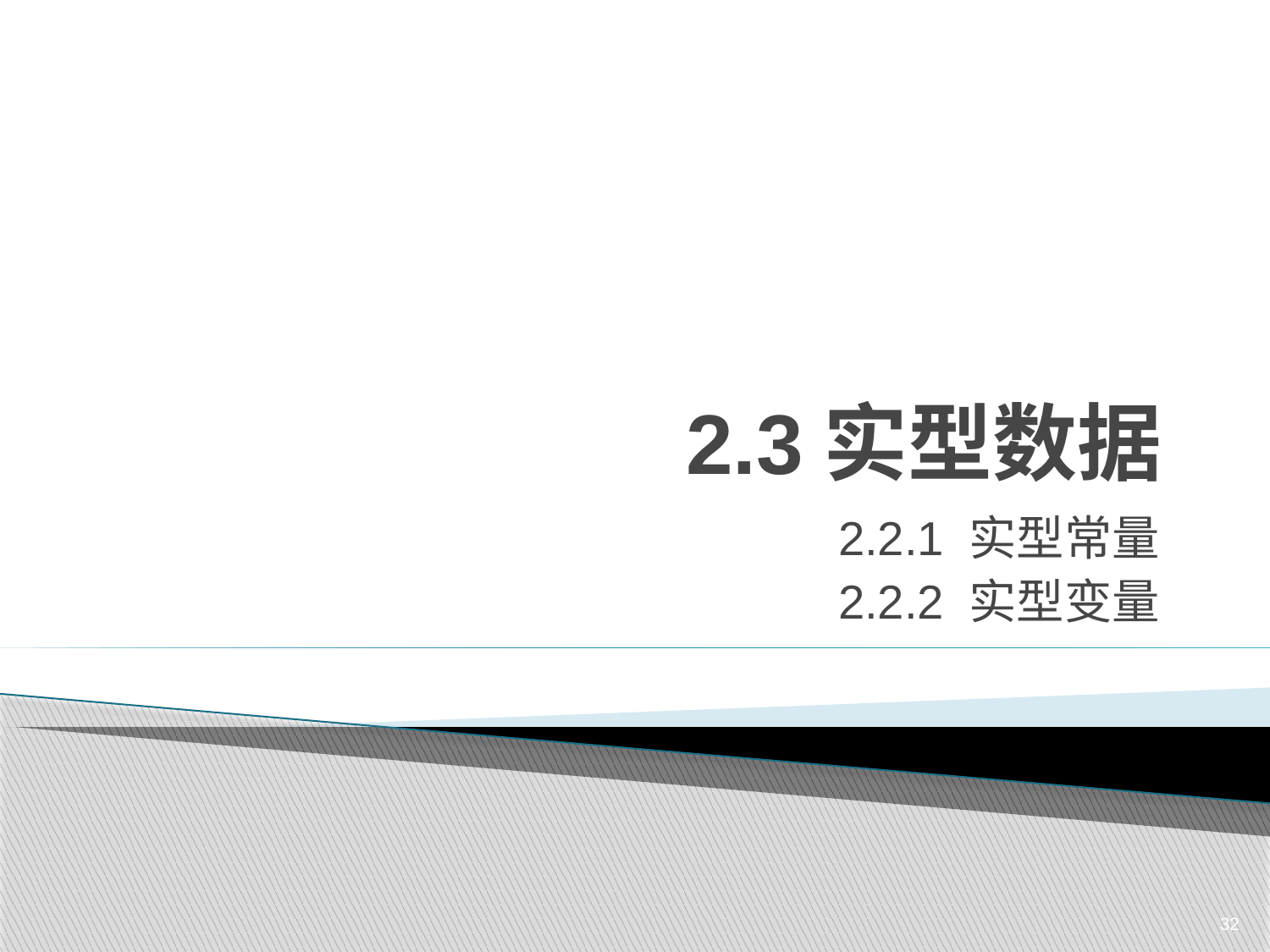

# 2.3实型数据
2.2.1 实型常量
2.2.2 实型变量

32